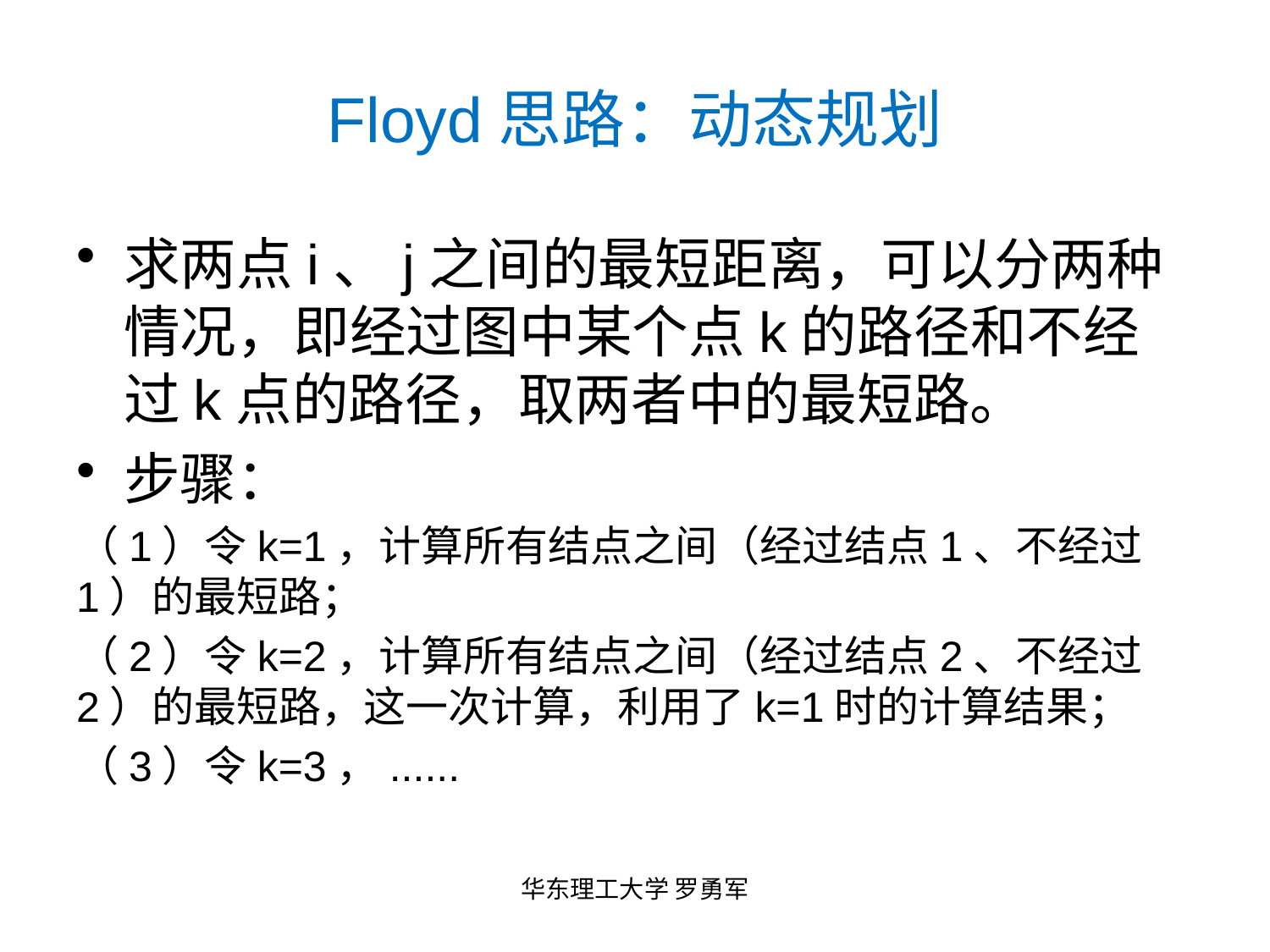

# Floyd思路：动态规划
求两点i、j之间的最短距离，可以分两种情况，即经过图中某个点k的路径和不经过k点的路径，取两者中的最短路。
步骤：
（1）令k=1，计算所有结点之间（经过结点1、不经过1）的最短路；
（2）令k=2，计算所有结点之间（经过结点2、不经过2）的最短路，这一次计算，利用了k=1时的计算结果；
（3）令k=3，......

华东理工大学 罗勇军